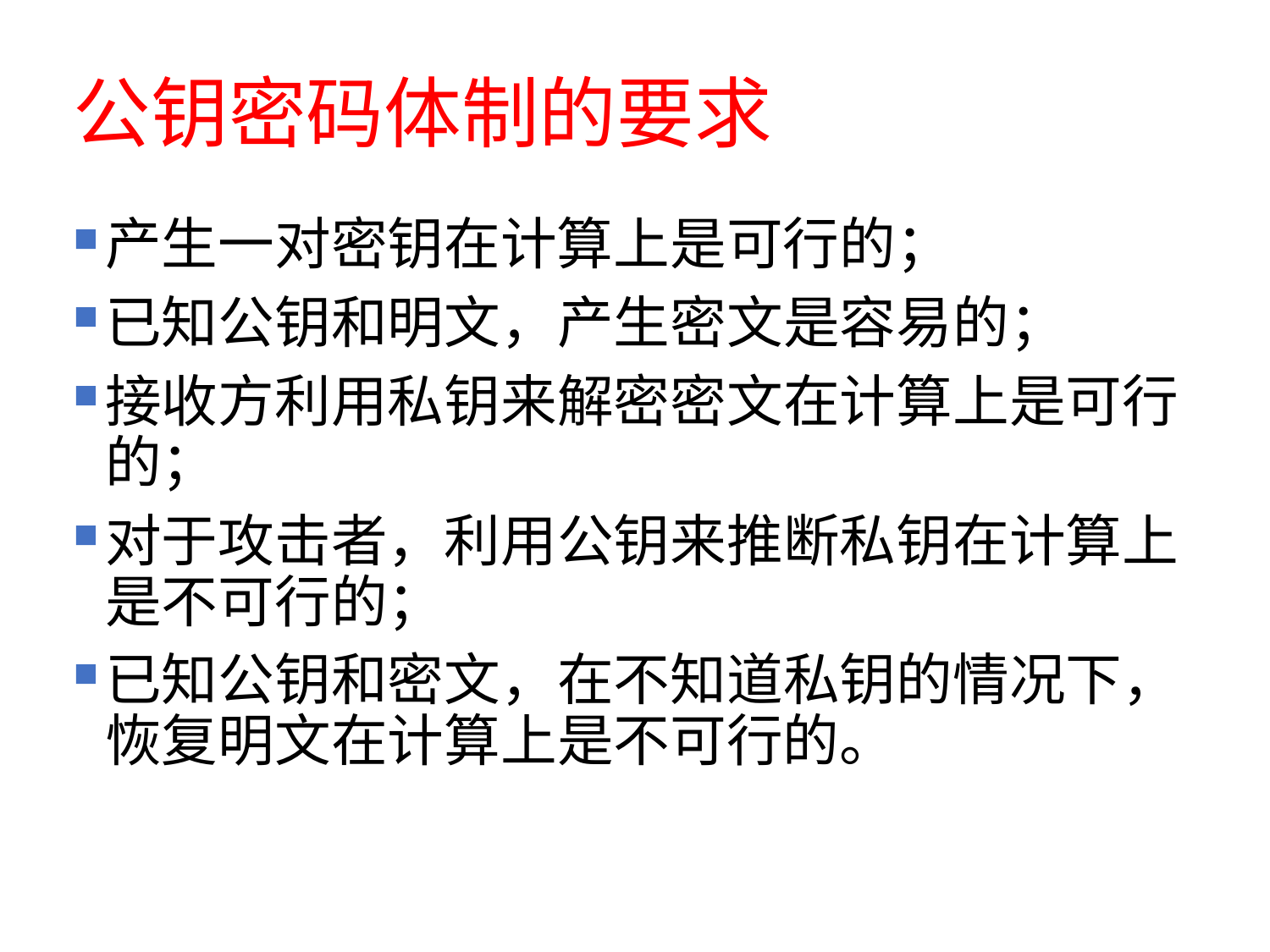

# 公钥密码体制的要求
产生一对密钥在计算上是可行的；
已知公钥和明文，产生密文是容易的；
接收方利用私钥来解密密文在计算上是可行的；
对于攻击者，利用公钥来推断私钥在计算上是不可行的；
已知公钥和密文，在不知道私钥的情况下，恢复明文在计算上是不可行的。
14